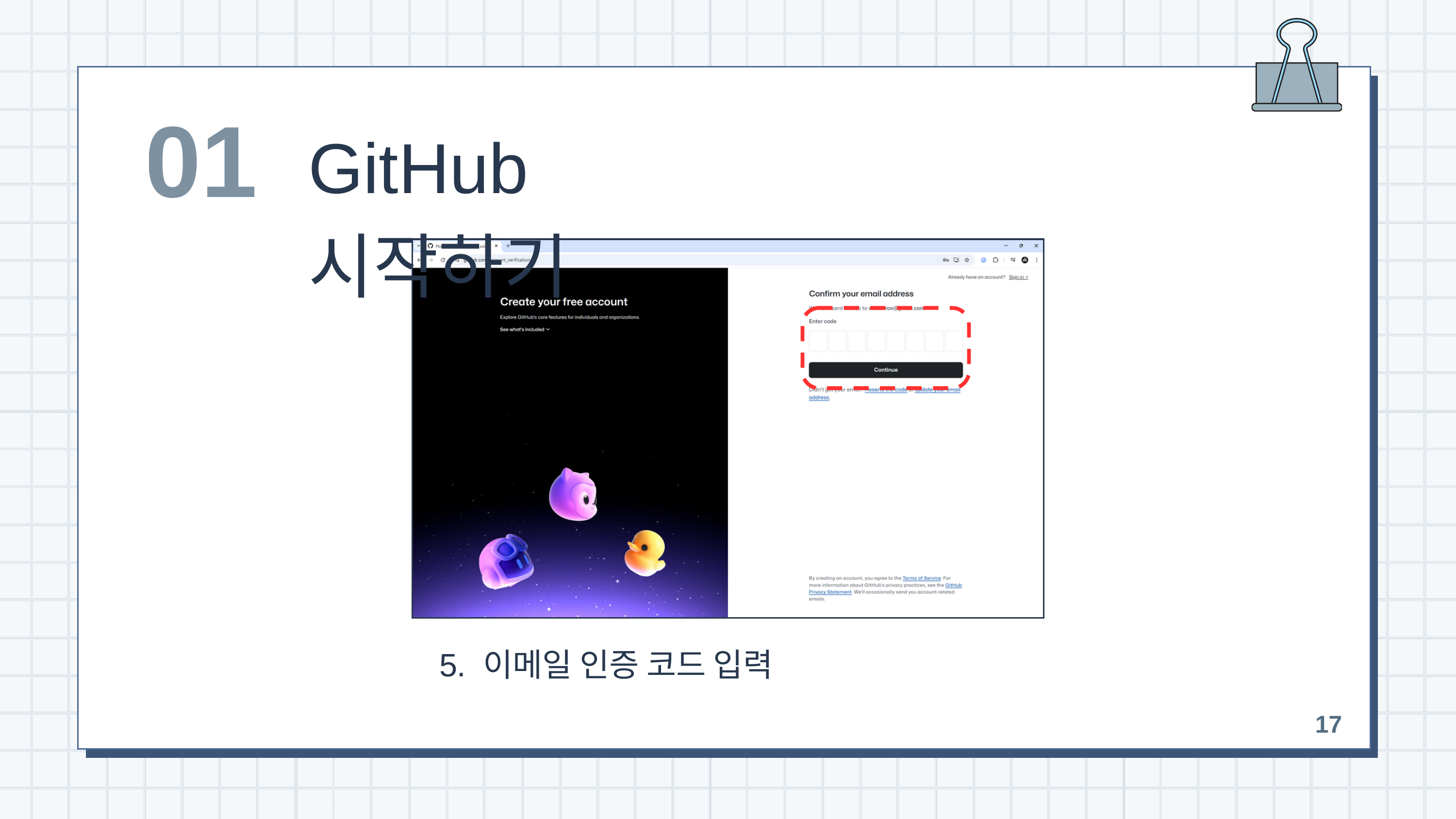

01
GitHub 시작하기

   5. 이메일 인증 코드 입력
17